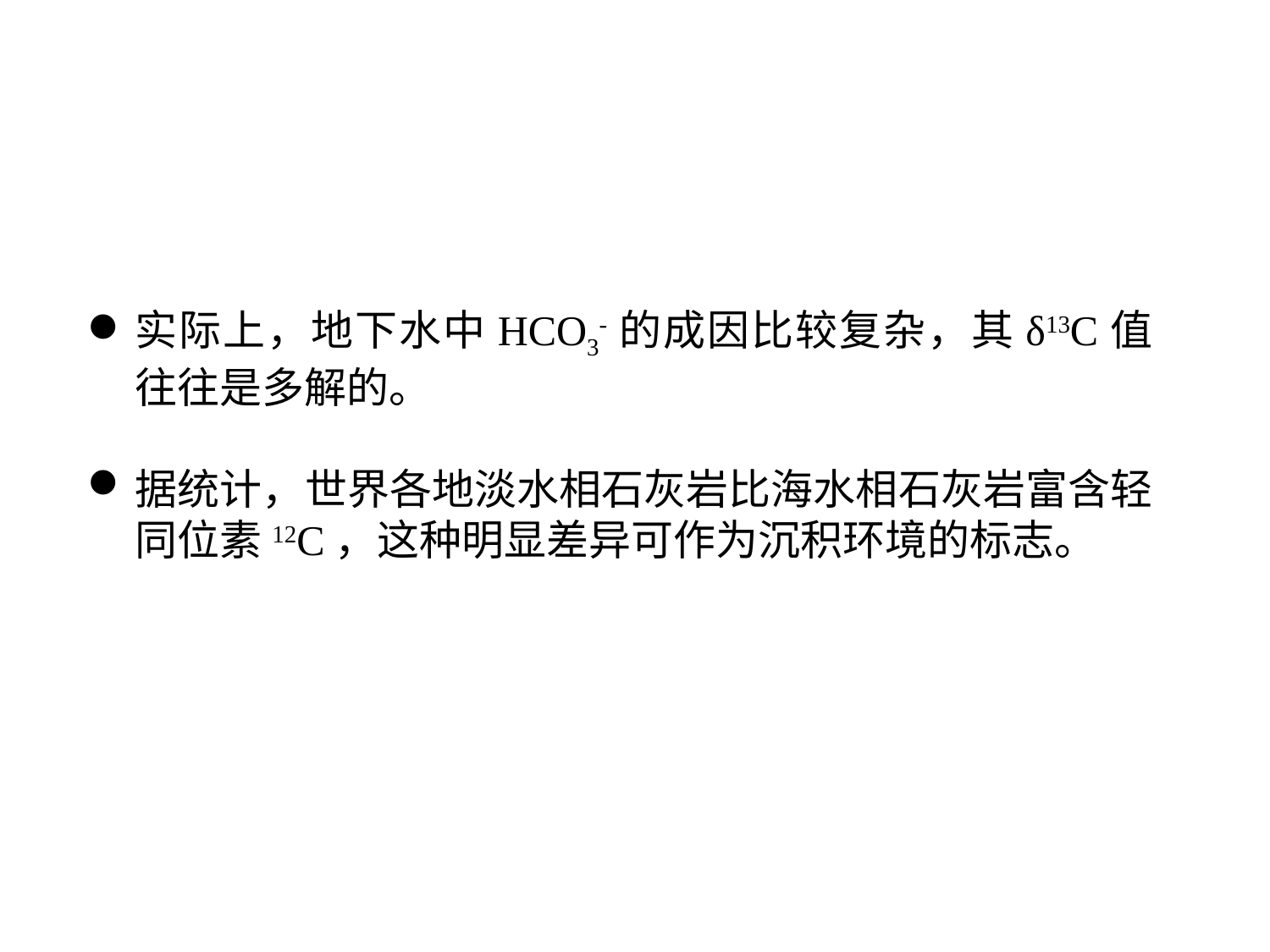

实际上，地下水中HCO3-的成因比较复杂，其δ13C值往往是多解的。

据统计，世界各地淡水相石灰岩比海水相石灰岩富含轻同位素12C，这种明显差异可作为沉积环境的标志。